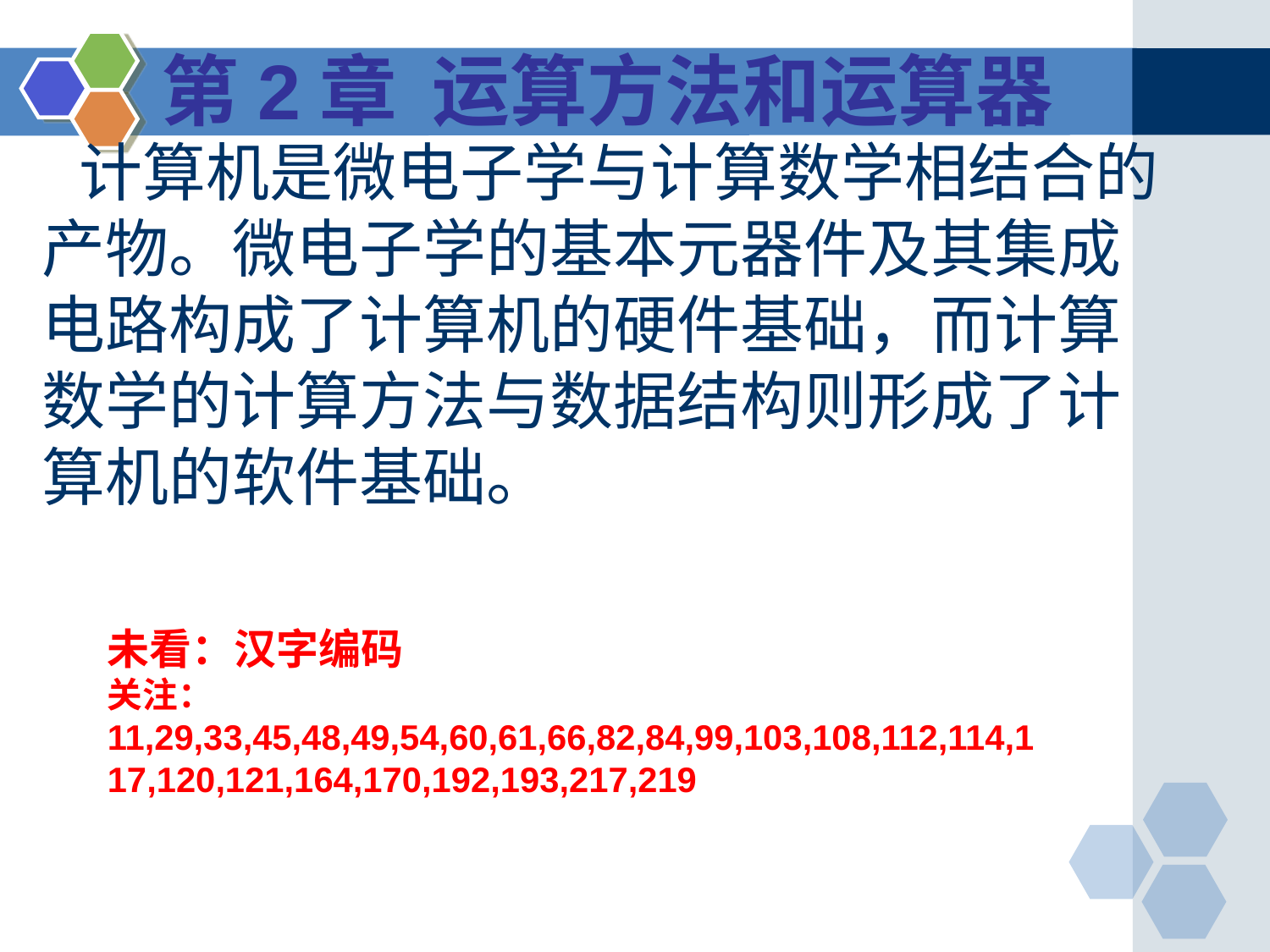

第2章  运算方法和运算器
计算机是微电子学与计算数学相结合的产物。微电子学的基本元器件及其集成电路构成了计算机的硬件基础，而计算数学的计算方法与数据结构则形成了计算机的软件基础。
未看：汉字编码
关注：11,29,33,45,48,49,54,60,61,66,82,84,99,103,108,112,114,117,120,121,164,170,192,193,217,219